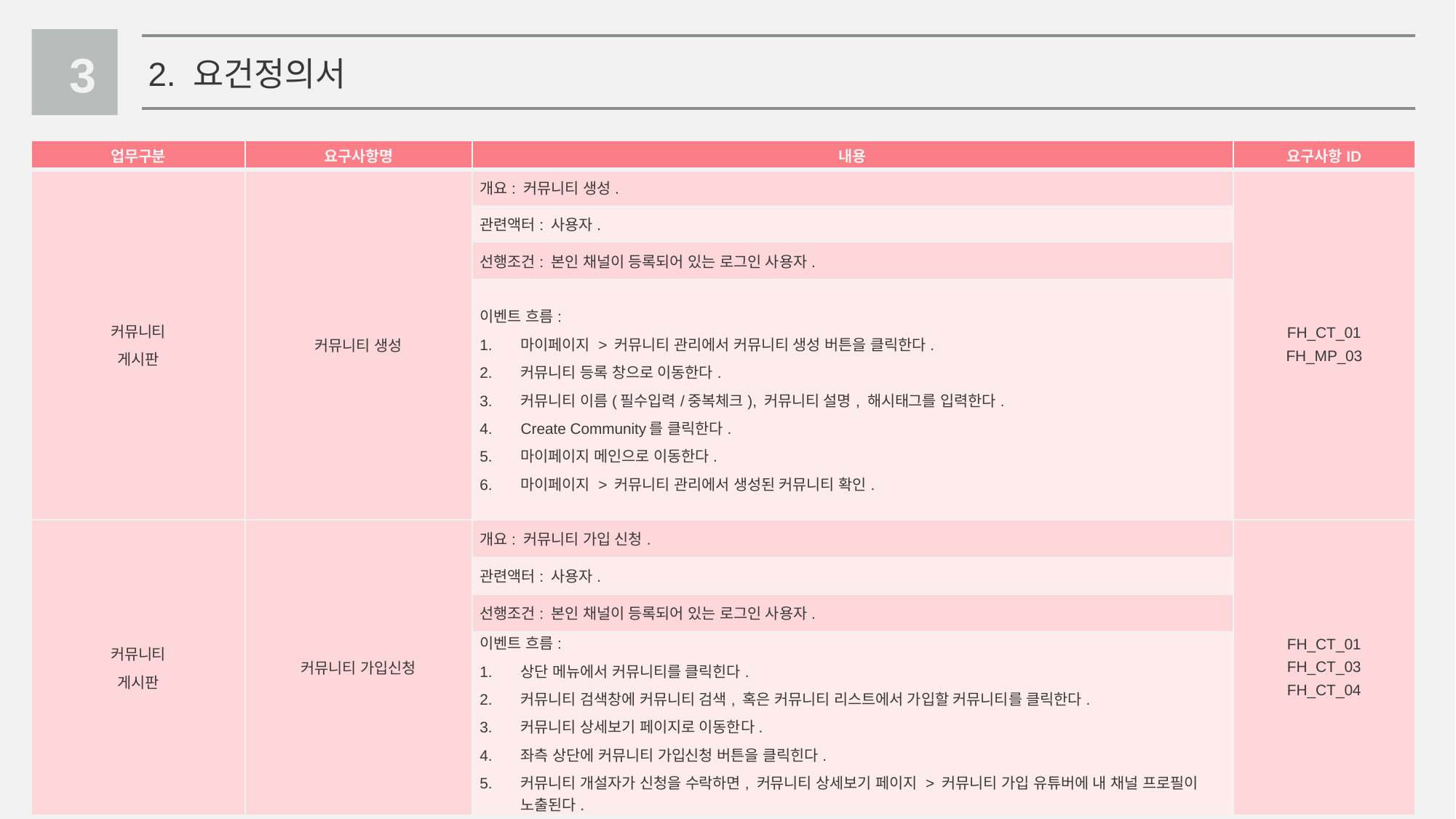

3
2. 요건정의서
| 업무구분 | 요구사항명 | 내용 | 요구사항ID |
| --- | --- | --- | --- |
| 커뮤니티 게시판 | 커뮤니티 생성 | 개요: 커뮤니티 생성. | FH\_CT\_01 FH\_MP\_03 |
|  |  | 관련액터: 사용자. |  |
|  |  | 선행조건: 본인 채널이 등록되어 있는 로그인 사용자. |  |
|  |  | 이벤트 흐름: 마이페이지 > 커뮤니티 관리에서 커뮤니티 생성 버튼을 클릭한다. 커뮤니티 등록 창으로 이동한다. 커뮤니티 이름(필수입력/중복체크), 커뮤니티 설명, 해시태그를 입력한다. Create Community를 클릭한다. 마이페이지 메인으로 이동한다. 마이페이지 > 커뮤니티 관리에서 생성된 커뮤니티 확인. |  |
| 커뮤니티 게시판 | 커뮤니티 가입신청 | 개요: 커뮤니티 가입 신청. | FH\_CT\_01 FH\_CT\_03 FH\_CT\_04 |
|  |  | 관련액터: 사용자. |  |
|  |  | 선행조건: 본인 채널이 등록되어 있는 로그인 사용자. |  |
|  |  | 이벤트 흐름: 상단 메뉴에서 커뮤니티를 클릭힌다. 커뮤니티 검색창에 커뮤니티 검색, 혹은 커뮤니티 리스트에서 가입할 커뮤니티를 클릭한다. 커뮤니티 상세보기 페이지로 이동한다. 좌측 상단에 커뮤니티 가입신청 버튼을 클릭힌다. 커뮤니티 개설자가 신청을 수락하면, 커뮤니티 상세보기 페이지 > 커뮤니티 가입 유튜버에 내 채널 프로필이 노출된다. |  |